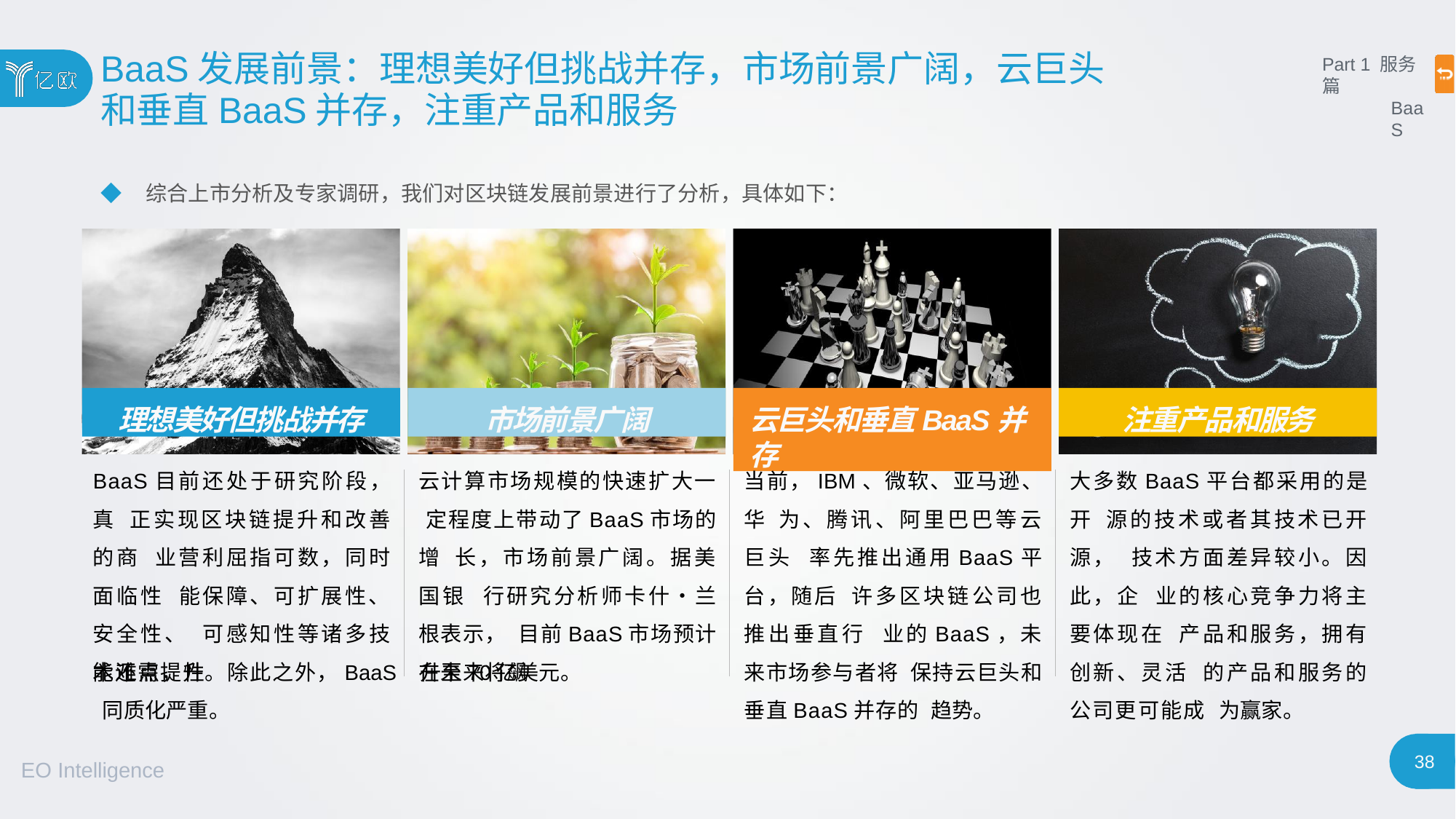

# BaaS发展前景：理想美好但挑战并存，市场前景广阔，云巨头
和垂直BaaS并存，注重产品和服务
Part 1 服务篇
BaaS

◆ 综合上市分析及专家调研，我们对区块链发展前景进行了分析，具体如下：

理想美好但挑战并存
市场前景广阔
云巨头和垂直BaaS并存
注重产品和服务
BaaS目前还处于研究阶段，真  正实现区块链提升和改善的商  业营利屈指可数，同时面临性  能保障、可扩展性、安全性、  可感知性等诸多技术难点，性
云计算市场规模的快速扩大一  定程度上带动了BaaS市场的增  长，市场前景广阔。据美国银  行研究分析师卡什•兰根表示，  目前BaaS市场预计在未来将飙
当前，IBM、微软、亚马逊、华  为、腾讯、阿里巴巴等云巨头  率先推出通用BaaS平台，随后  许多区块链公司也推出垂直行  业的BaaS，未来市场参与者将  保持云巨头和垂直BaaS并存的  趋势。
大多数BaaS平台都采用的是开  源的技术或者其技术已开源，  技术方面差异较小。因此，企  业的核心竞争力将主要体现在  产品和服务，拥有创新、灵活  的产品和服务的公司更可能成  为赢家。

能还需提升。除此之外，BaaS	升至70亿美元。  同质化严重。
38
EO Intelligence